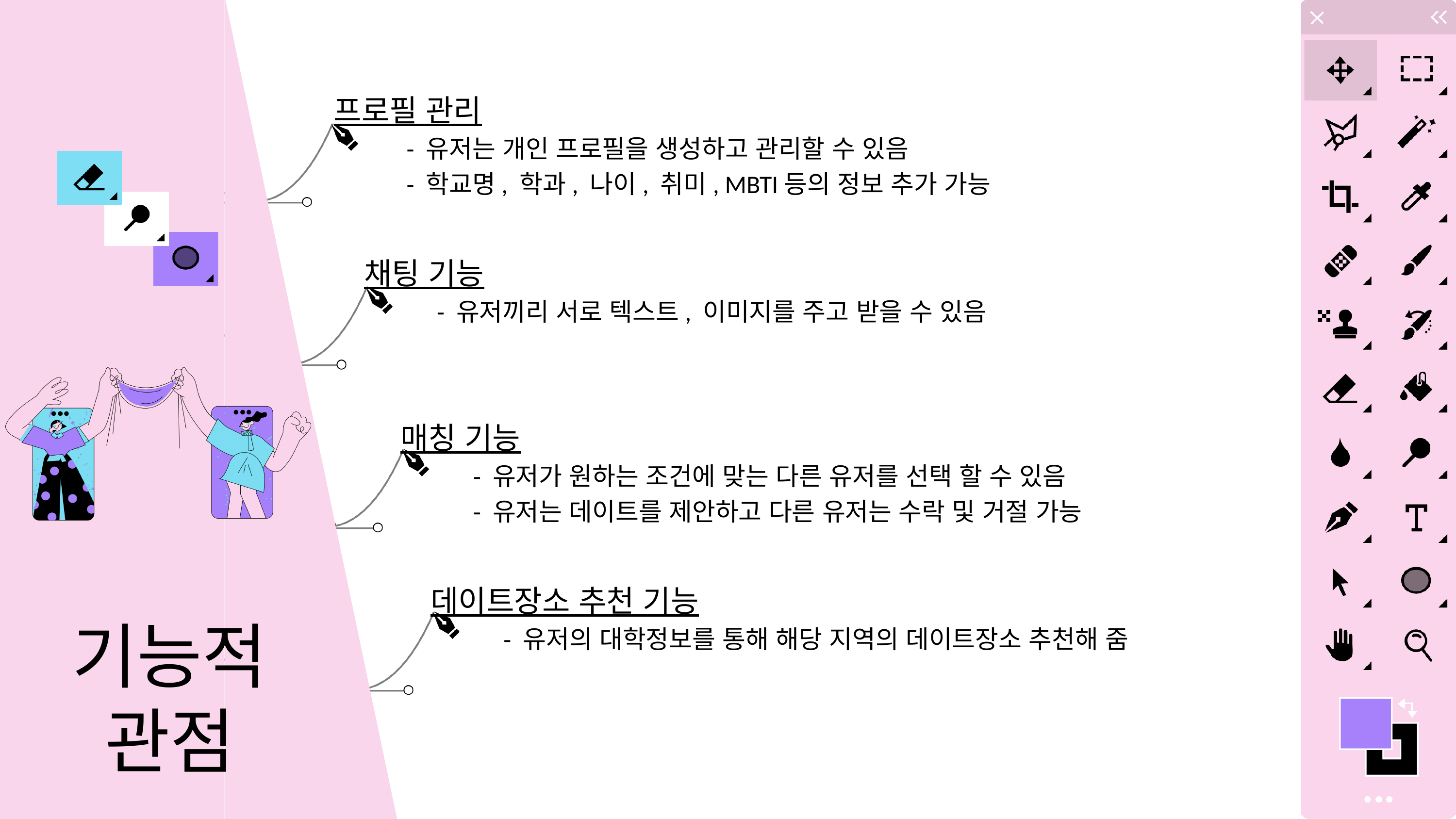

프로필 관리
	- 유저는 개인 프로필을 생성하고 관리할 수 있음
	- 학교명, 학과, 나이, 취미, MBTI등의 정보 추가 가능

채팅 기능
	- 유저끼리 서로 텍스트, 이미지를 주고 받을 수 있음

매칭 기능
	- 유저가 원하는 조건에 맞는 다른 유저를 선택 할 수 있음
	- 유저는 데이트를 제안하고 다른 유저는 수락 및 거절 가능

데이트장소 추천 기능
	- 유저의 대학정보를 통해 해당 지역의 데이트장소 추천해 줌
기능적
관점